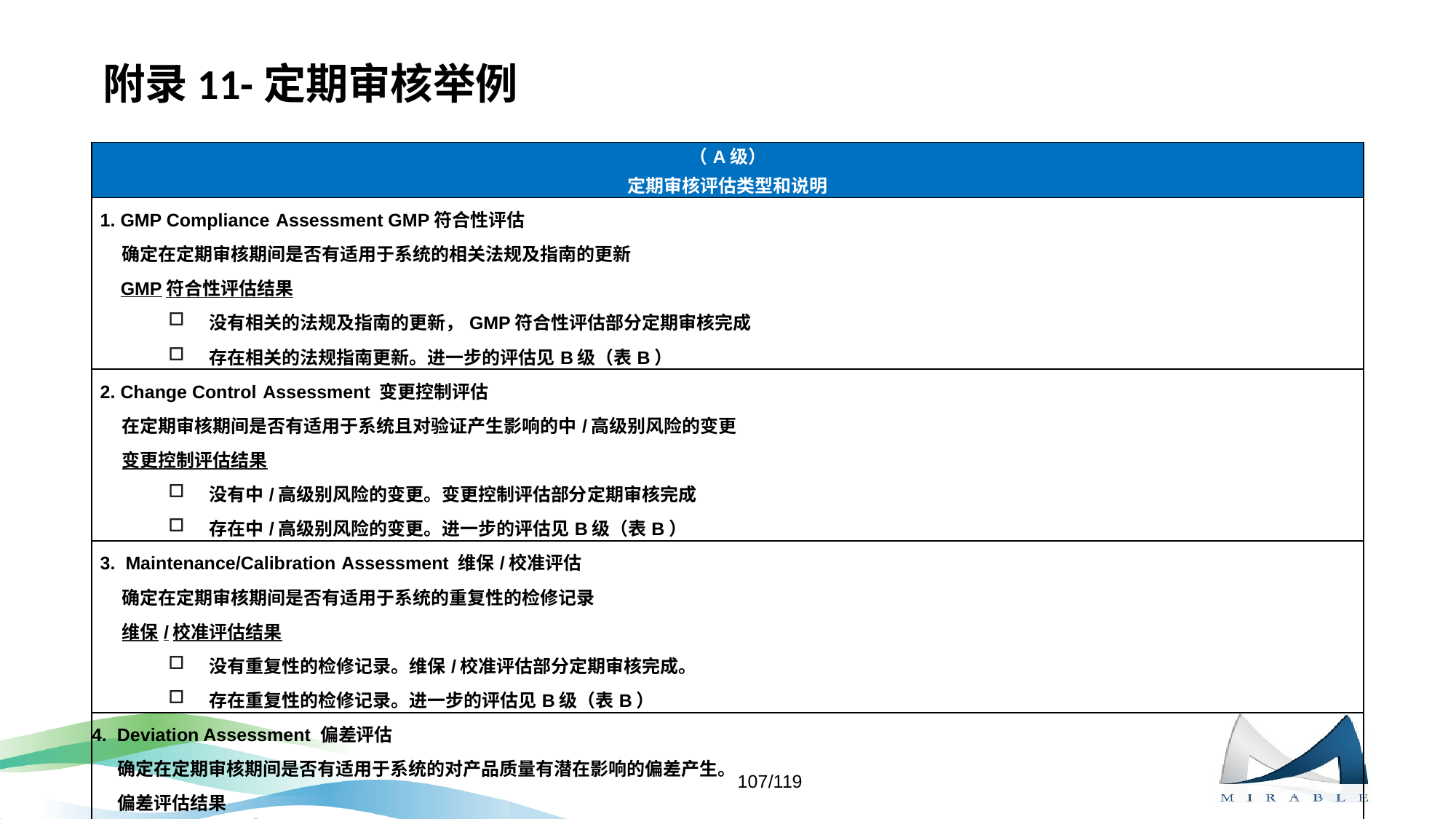

# 附录11-定期审核举例
| （A级） 定期审核评估类型和说明 |
| --- |
| 1. GMP Compliance Assessment GMP符合性评估 确定在定期审核期间是否有适用于系统的相关法规及指南的更新   GMP符合性评估结果 没有相关的法规及指南的更新，GMP符合性评估部分定期审核完成 存在相关的法规指南更新。进一步的评估见B级（表B） |
| 2. Change Control Assessment 变更控制评估 在定期审核期间是否有适用于系统且对验证产生影响的中/高级别风险的变更   变更控制评估结果 没有中/高级别风险的变更。变更控制评估部分定期审核完成 存在中/高级别风险的变更。进一步的评估见B级（表B） |
| 3. Maintenance/Calibration Assessment 维保/校准评估 确定在定期审核期间是否有适用于系统的重复性的检修记录  维保/校准评估结果 没有重复性的检修记录。维保/校准评估部分定期审核完成。 存在重复性的检修记录。进一步的评估见B级（表B） |
| 4. Deviation Assessment 偏差评估   确定在定期审核期间是否有适用于系统的对产品质量有潜在影响的偏差产生。   偏差评估结果 没有对产品质量有潜在影响的相关偏差记录。偏差评估定期部分审核完成 存在对产品质量有潜在影响的相关偏差记录。进一步的评估见B级（表B） |
107/119